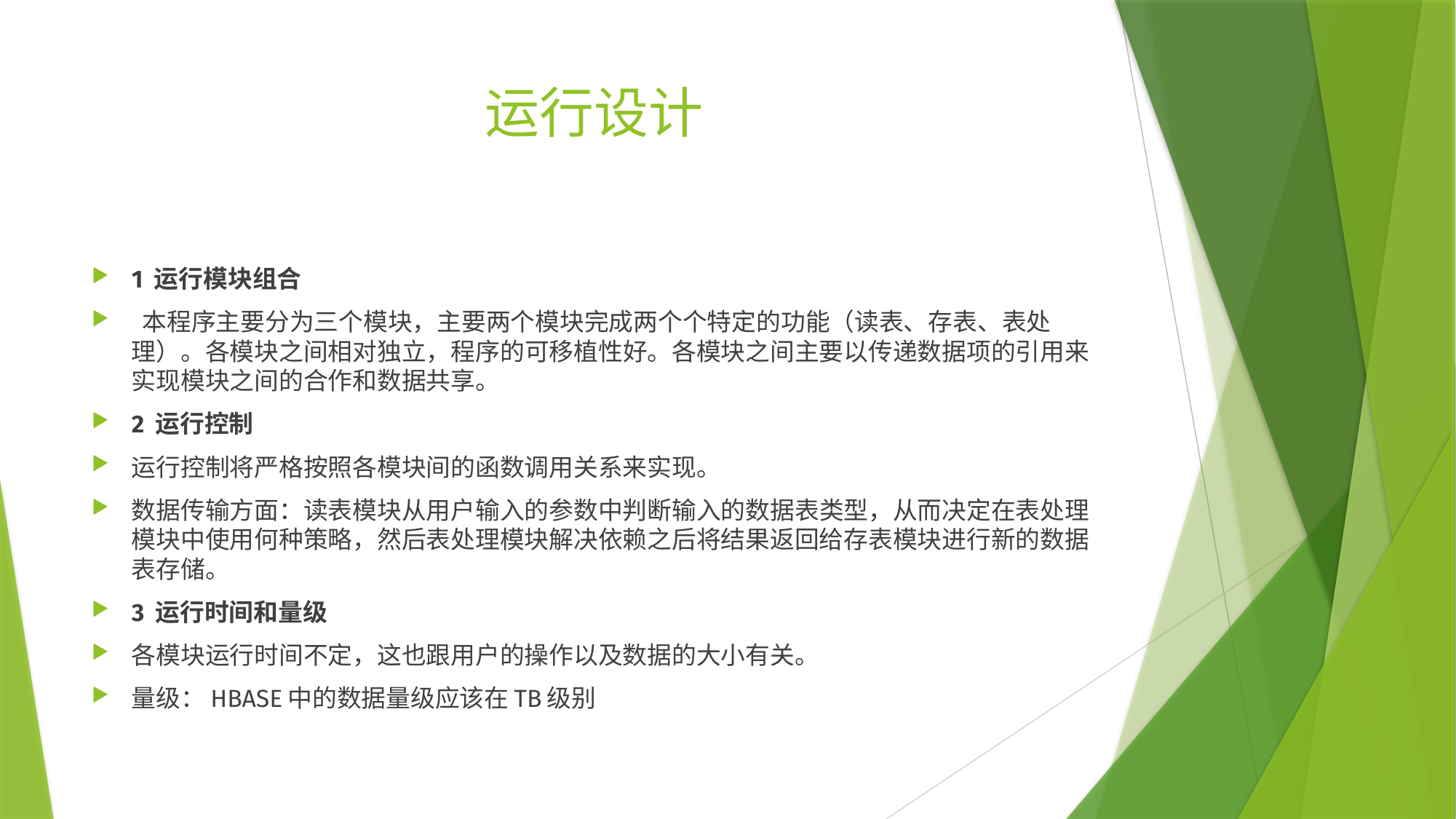

# 运行设计
1 运行模块组合
 本程序主要分为三个模块，主要两个模块完成两个个特定的功能（读表、存表、表处理）。各模块之间相对独立，程序的可移植性好。各模块之间主要以传递数据项的引用来实现模块之间的合作和数据共享。
2 运行控制
运行控制将严格按照各模块间的函数调用关系来实现。
数据传输方面：读表模块从用户输入的参数中判断输入的数据表类型，从而决定在表处理模块中使用何种策略，然后表处理模块解决依赖之后将结果返回给存表模块进行新的数据表存储。
3 运行时间和量级
各模块运行时间不定，这也跟用户的操作以及数据的大小有关。
量级：HBASE中的数据量级应该在TB级别